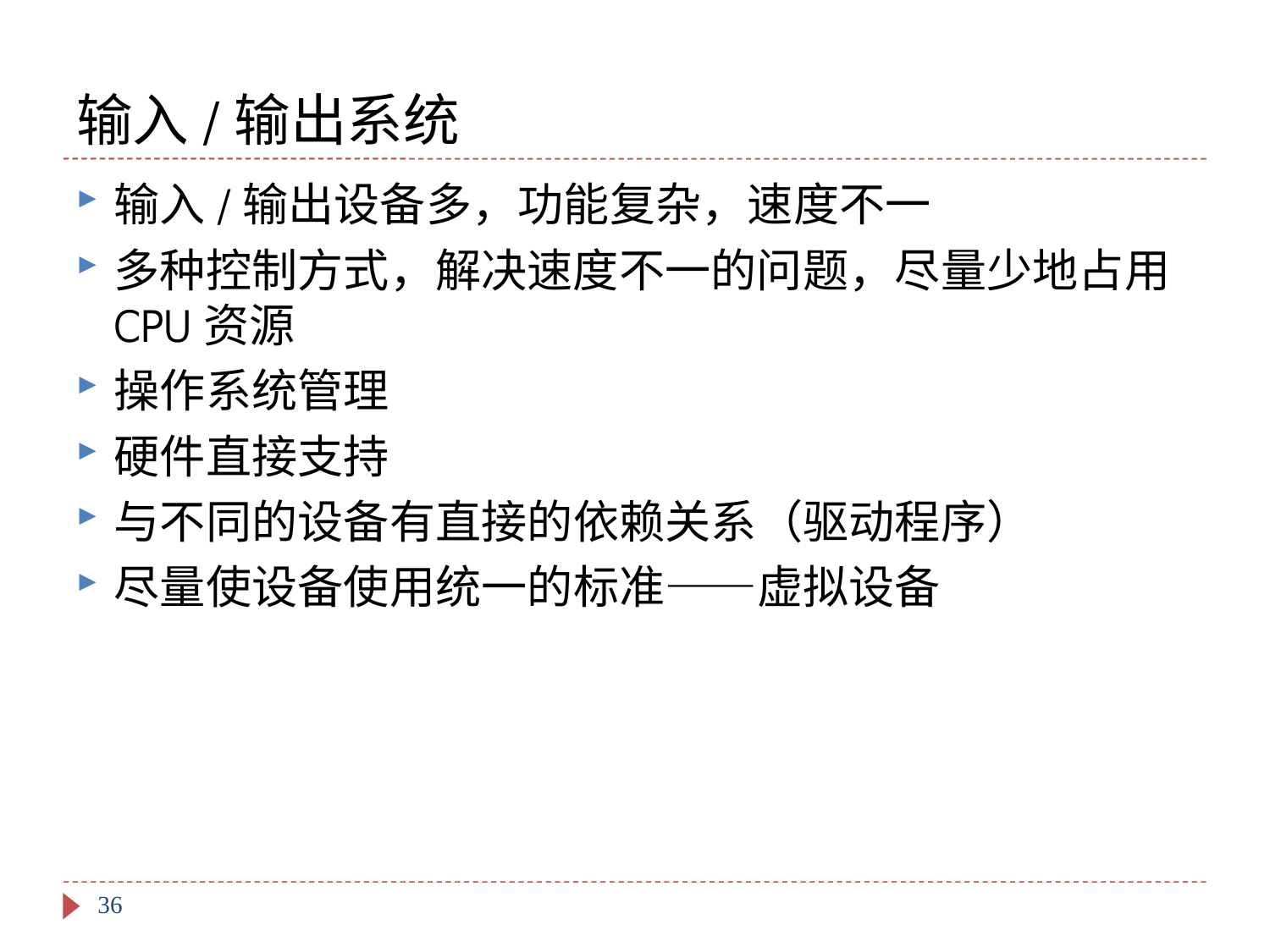

# 输入/输出系统
输入/输出设备多，功能复杂，速度不一
多种控制方式，解决速度不一的问题，尽量少地占用CPU资源
操作系统管理
硬件直接支持
与不同的设备有直接的依赖关系（驱动程序）
尽量使设备使用统一的标准——虚拟设备

36